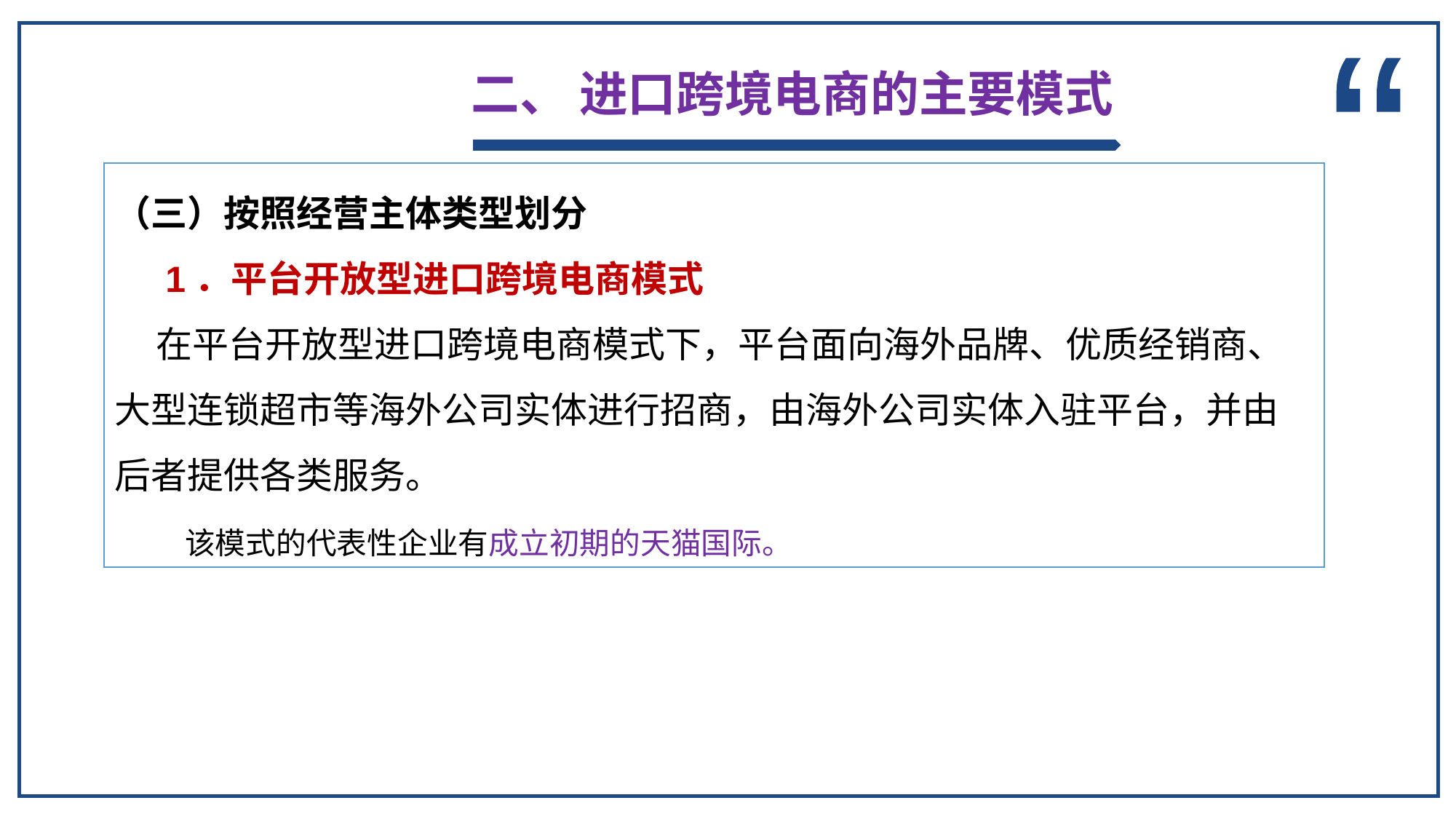

二、 进口跨境电商的主要模式

“
（三）按照经营主体类型划分
     1．平台开放型进口跨境电商模式
    在平台开放型进口跨境电商模式下，平台面向海外品牌、优质经销商、大型连锁超市等海外公司实体进行招商，由海外公司实体入驻平台，并由后者提供各类服务。
        该模式的代表性企业有成立初期的天猫国际。